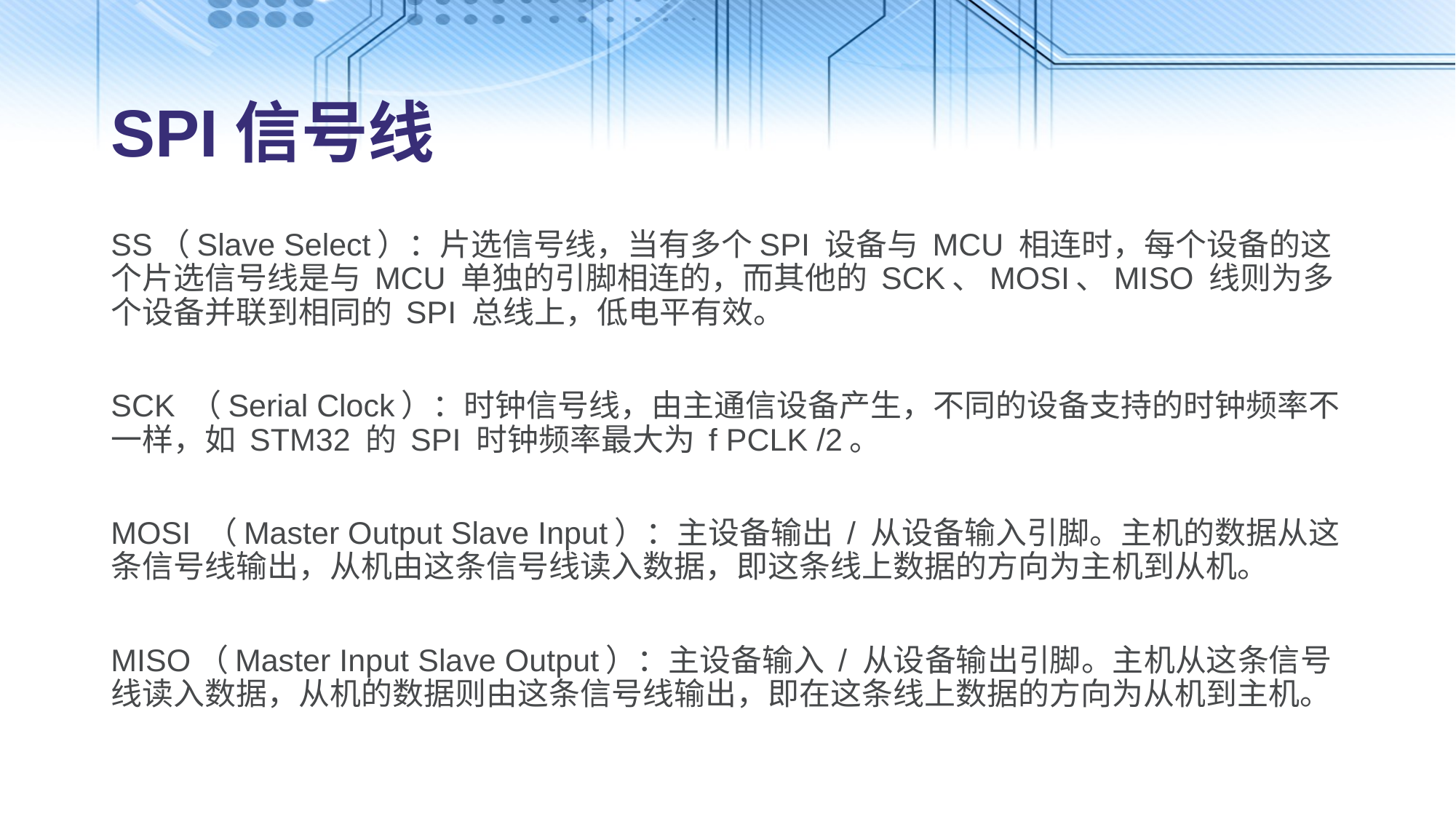

# SPI信号线
SS（Slave Select）：片选信号线，当有多个SPI 设备与 MCU 相连时，每个设备的这个片选信号线是与 MCU 单独的引脚相连的，而其他的 SCK、MOSI、MISO 线则为多个设备并联到相同的 SPI 总线上，低电平有效。

SCK （Serial Clock）：时钟信号线，由主通信设备产生，不同的设备支持的时钟频率不一样，如 STM32 的 SPI 时钟频率最大为 f PCLK /2。

MOSI （Master Output Slave Input）：主设备输出 / 从设备输入引脚。主机的数据从这条信号线输出，从机由这条信号线读入数据，即这条线上数据的方向为主机到从机。

MISO（Master Input Slave Output）：主设备输入 / 从设备输出引脚。主机从这条信号线读入数据，从机的数据则由这条信号线输出，即在这条线上数据的方向为从机到主机。